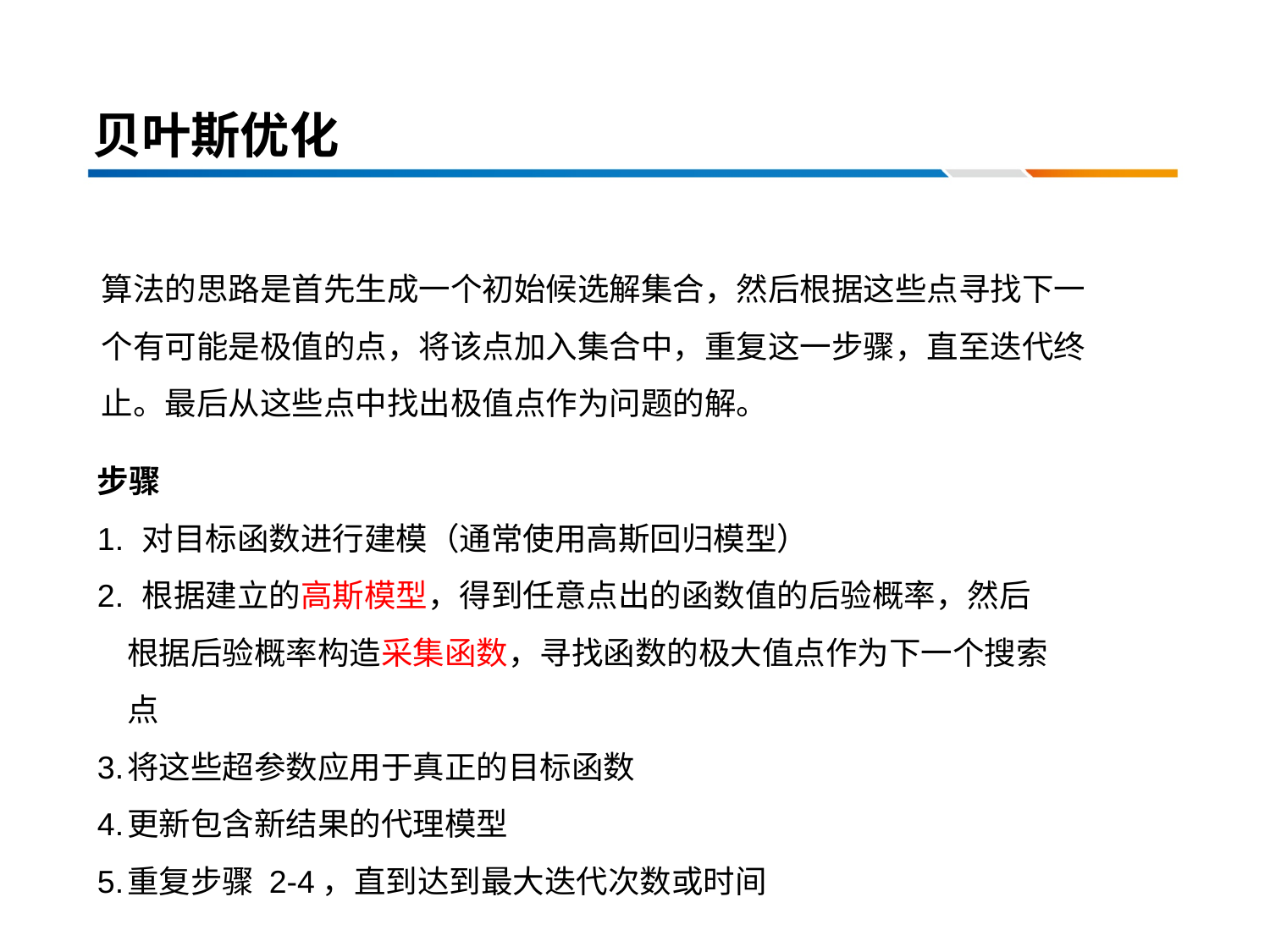

# 贝叶斯优化
算法的思路是首先生成一个初始候选解集合，然后根据这些点寻找下一个有可能是极值的点，将该点加入集合中，重复这一步骤，直至迭代终止。最后从这些点中找出极值点作为问题的解。
步骤
 对目标函数进行建模（通常使用高斯回归模型）
 根据建立的高斯模型，得到任意点出的函数值的后验概率，然后根据后验概率构造采集函数，寻找函数的极大值点作为下一个搜索点
将这些超参数应用于真正的目标函数
更新包含新结果的代理模型
重复步骤 2-4，直到达到最大迭代次数或时间